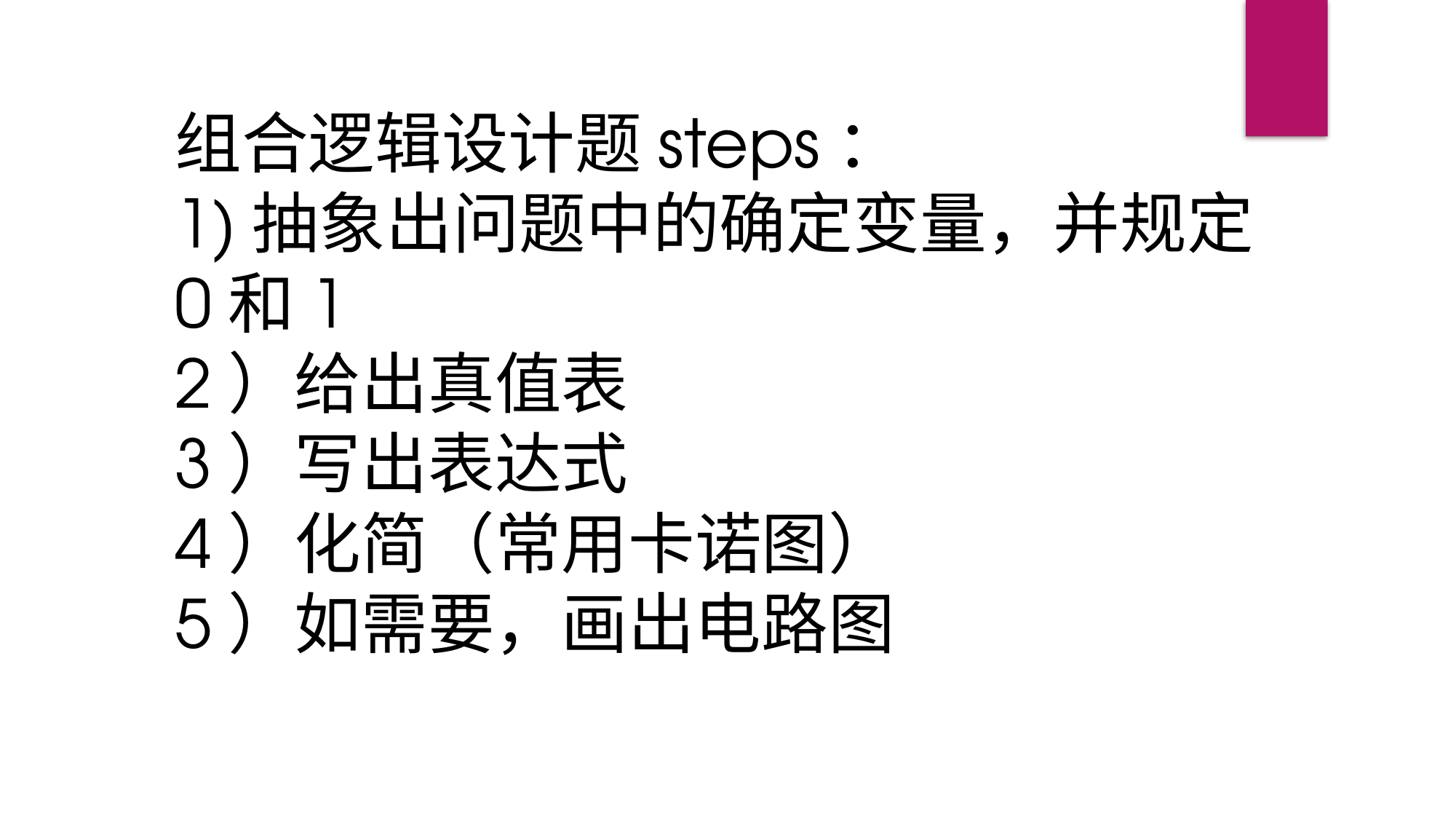

组合逻辑设计题steps：
1)抽象出问题中的确定变量，并规定0和1
2）给出真值表
3）写出表达式
4）化简（常用卡诺图）
5）如需要，画出电路图